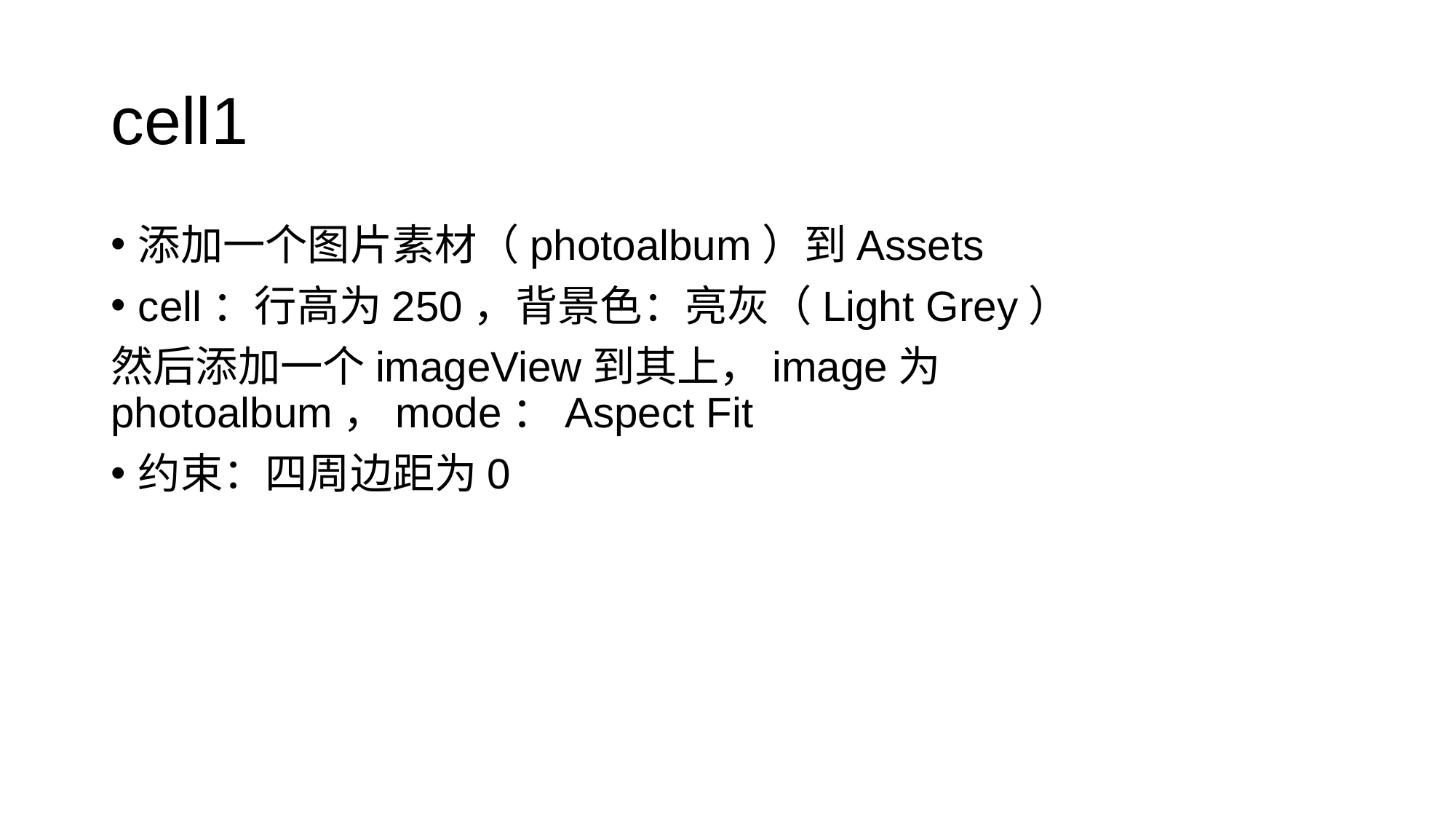

# cell1
添加一个图片素材（photoalbum）到Assets
cell：行高为250，背景色：亮灰（Light Grey）
然后添加一个imageView到其上，image为photoalbum，mode：Aspect Fit
约束：四周边距为0